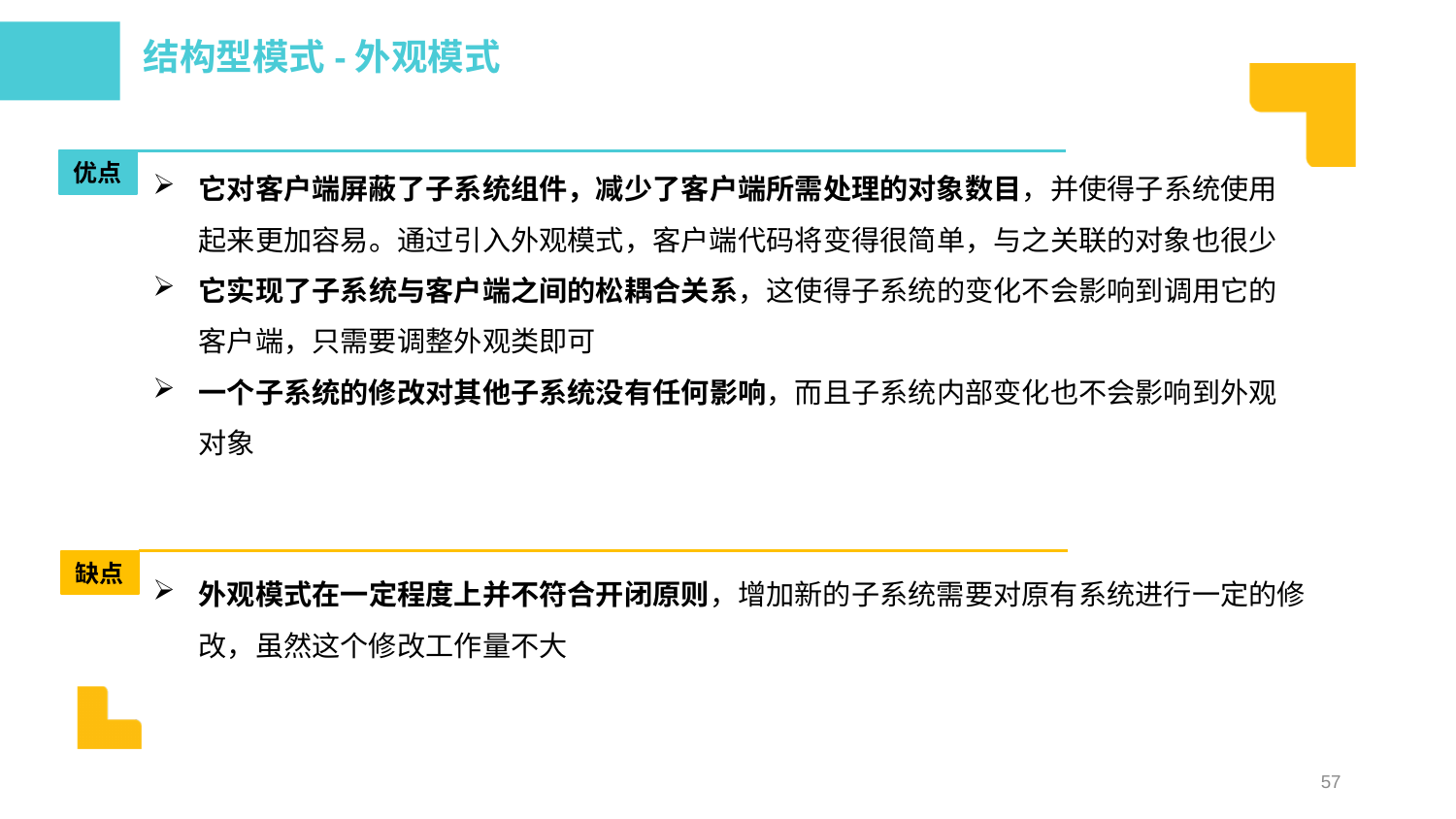

结构型模式-外观模式
它对客户端屏蔽了子系统组件，减少了客户端所需处理的对象数目，并使得子系统使用起来更加容易。通过引入外观模式，客户端代码将变得很简单，与之关联的对象也很少
它实现了子系统与客户端之间的松耦合关系，这使得子系统的变化不会影响到调用它的客户端，只需要调整外观类即可
一个子系统的修改对其他子系统没有任何影响，而且子系统内部变化也不会影响到外观对象
优点
缺点
外观模式在一定程度上并不符合开闭原则，增加新的子系统需要对原有系统进行一定的修改，虽然这个修改工作量不大
57